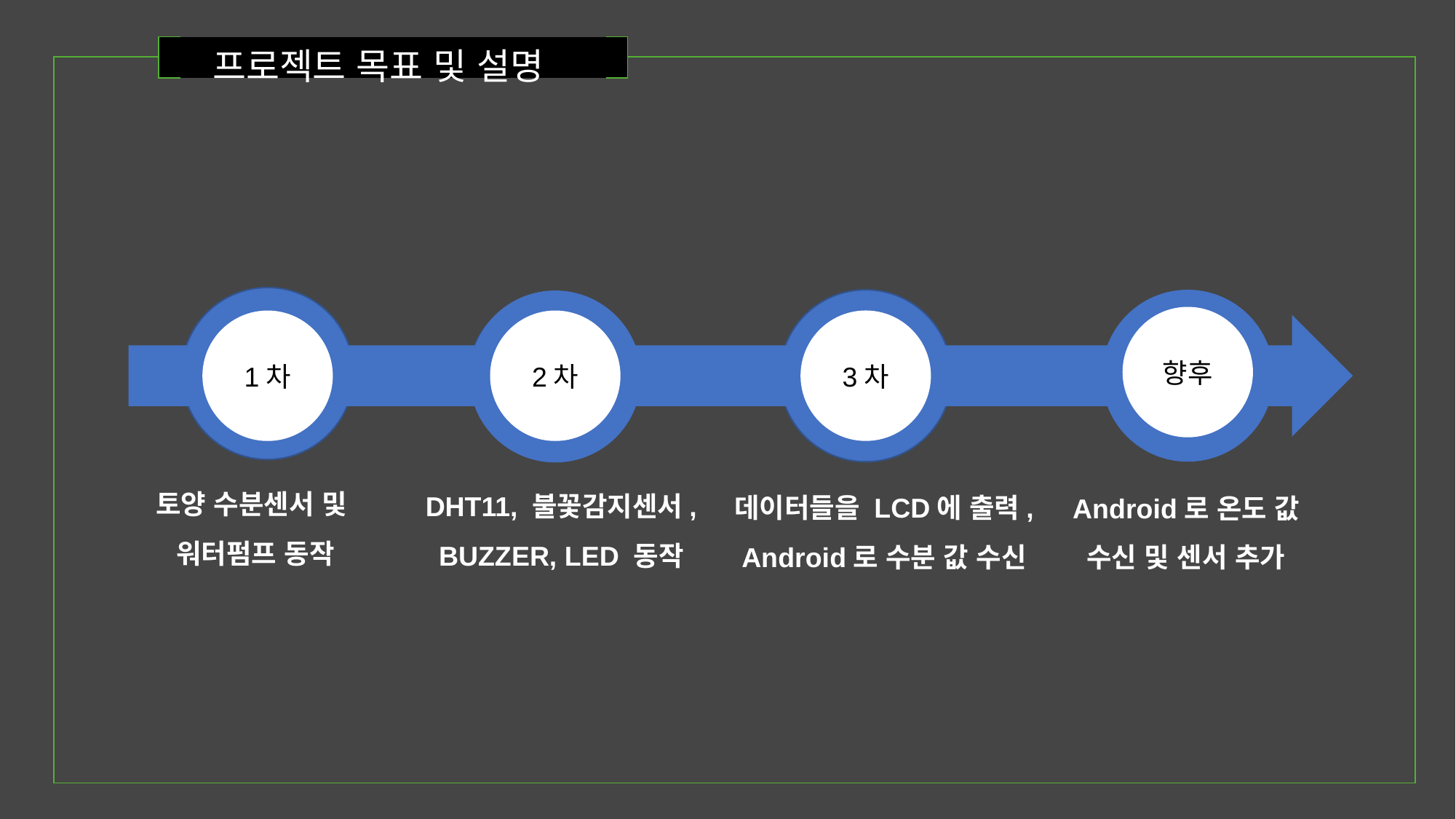

프로젝트 목표 및 설명
|  |  |  |
| --- | --- | --- |

4

향후
3차
1차
2차

토양 수분센서 및
워터펌프 동작
DHT11, 불꽃감지센서, BUZZER, LED 동작
데이터들을 LCD에 출력, Android로 수분 값 수신
Android로 온도 값 수신 및 센서 추가